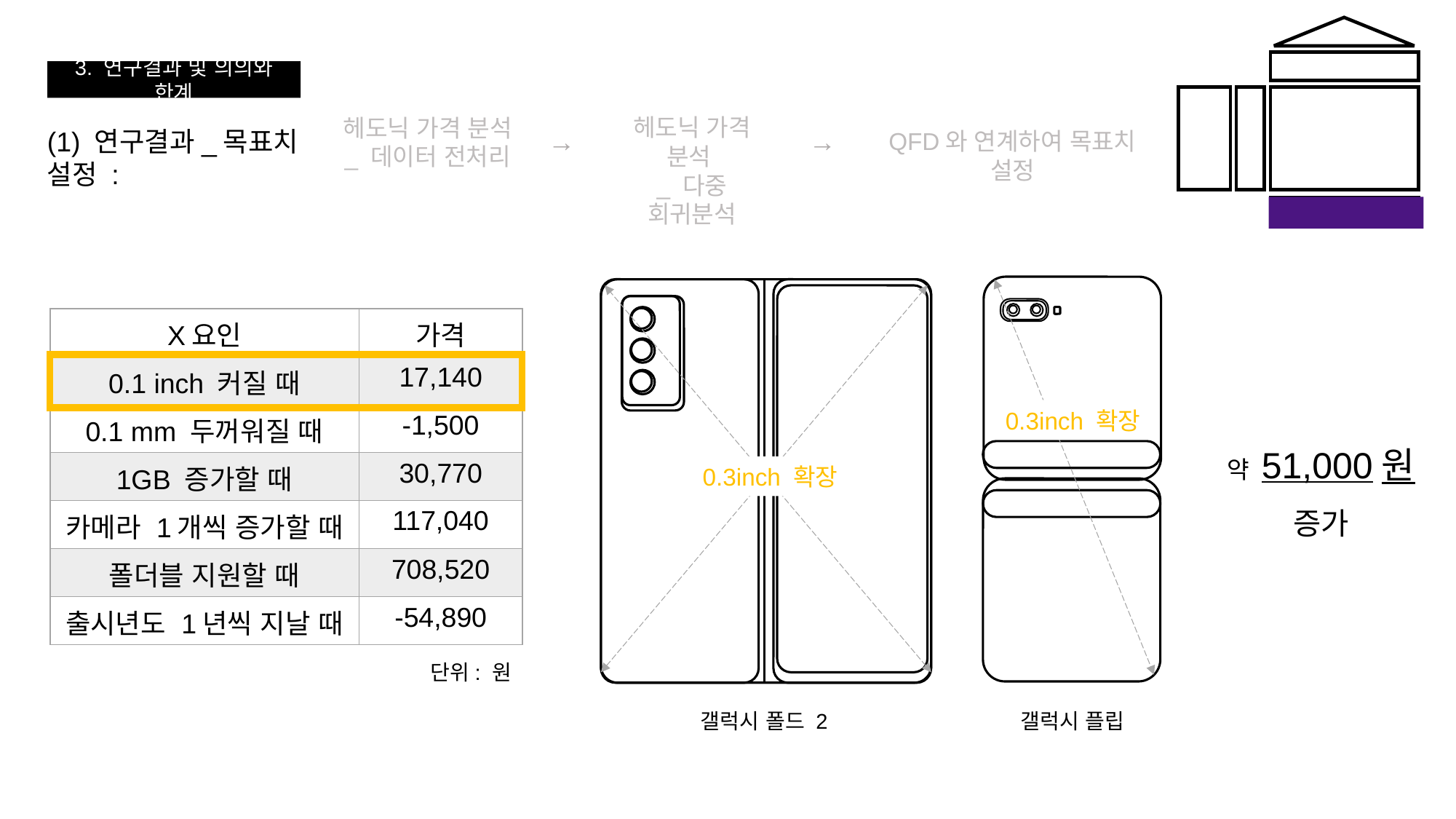

3. 연구결과 및 의의와 한계
헤도닉 가격 분석
_ 다중 회귀분석
헤도닉 가격 분석
_ 데이터 전처리
→
→
(1) 연구결과_목표치 설정 :
QFD와 연계하여 목표치 설정

0.3inch 확장
갤럭시 플립
갤럭시 폴드 2

0.3inch 확장

| X요인 |
| --- |
| 0.1 inch 커질 때 |
| 0.1 mm 두꺼워질 때 |
| 1GB 증가할 때 |
| 카메라 1개씩 증가할 때 |
| 폴더블 지원할 때 |
| 출시년도 1년씩 지날 때 |
| 가격 |
| --- |
| 17,140 |
| -1,500 |
| 30,770 |
| 117,040 |
| 708,520 |
| -54,890 |

약 51,000원
증가
단위: 원